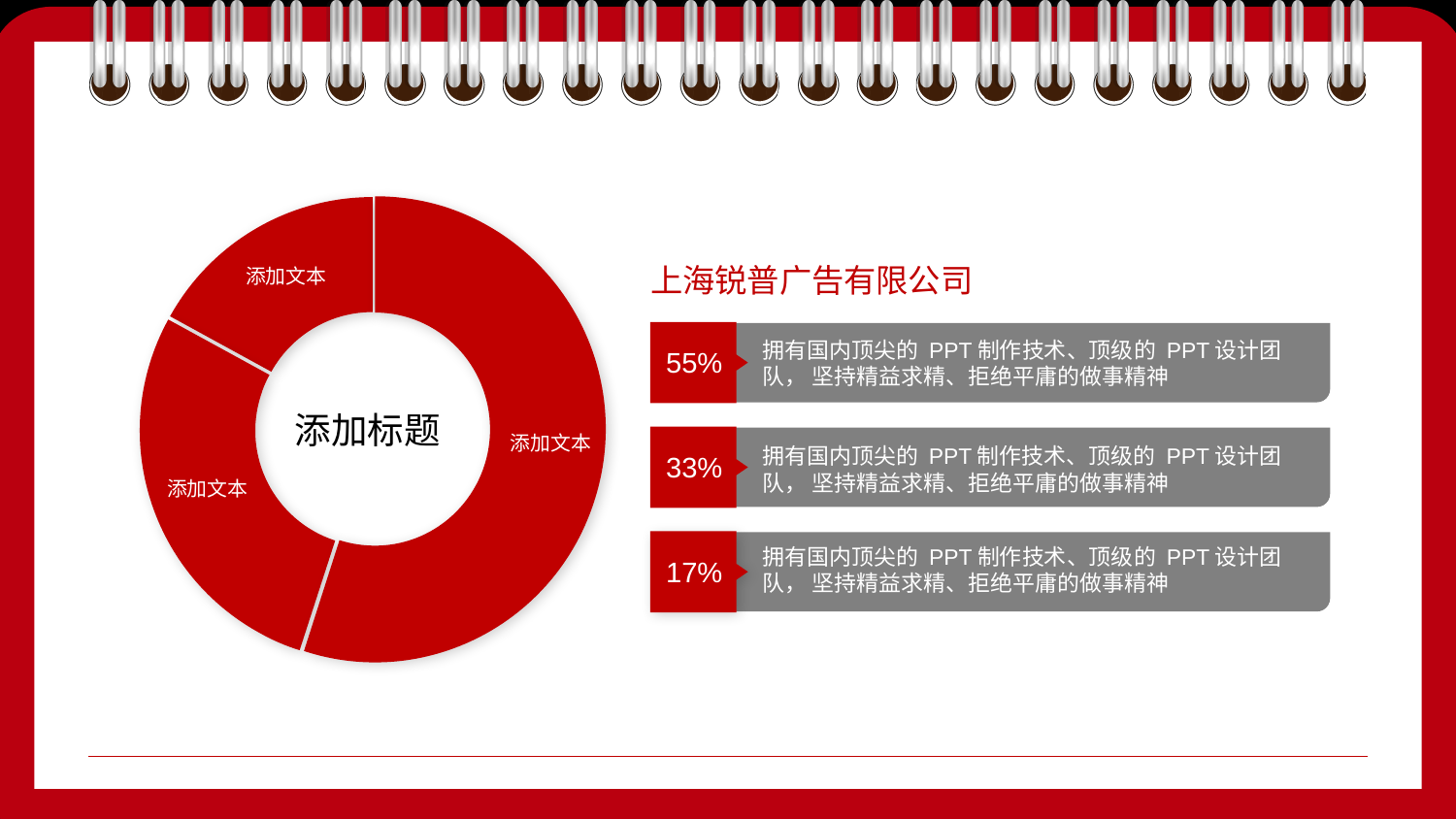

添加文本
添加文本
添加文本
上海锐普广告有限公司

拥有国内顶尖的 PPT制作技术、顶级的 PPT设计团队， 坚持精益求精、拒绝平庸的做事精神
55%
添加标题

拥有国内顶尖的 PPT制作技术、顶级的 PPT设计团队， 坚持精益求精、拒绝平庸的做事精神
33%

拥有国内顶尖的 PPT制作技术、顶级的 PPT设计团队， 坚持精益求精、拒绝平庸的做事精神
17%